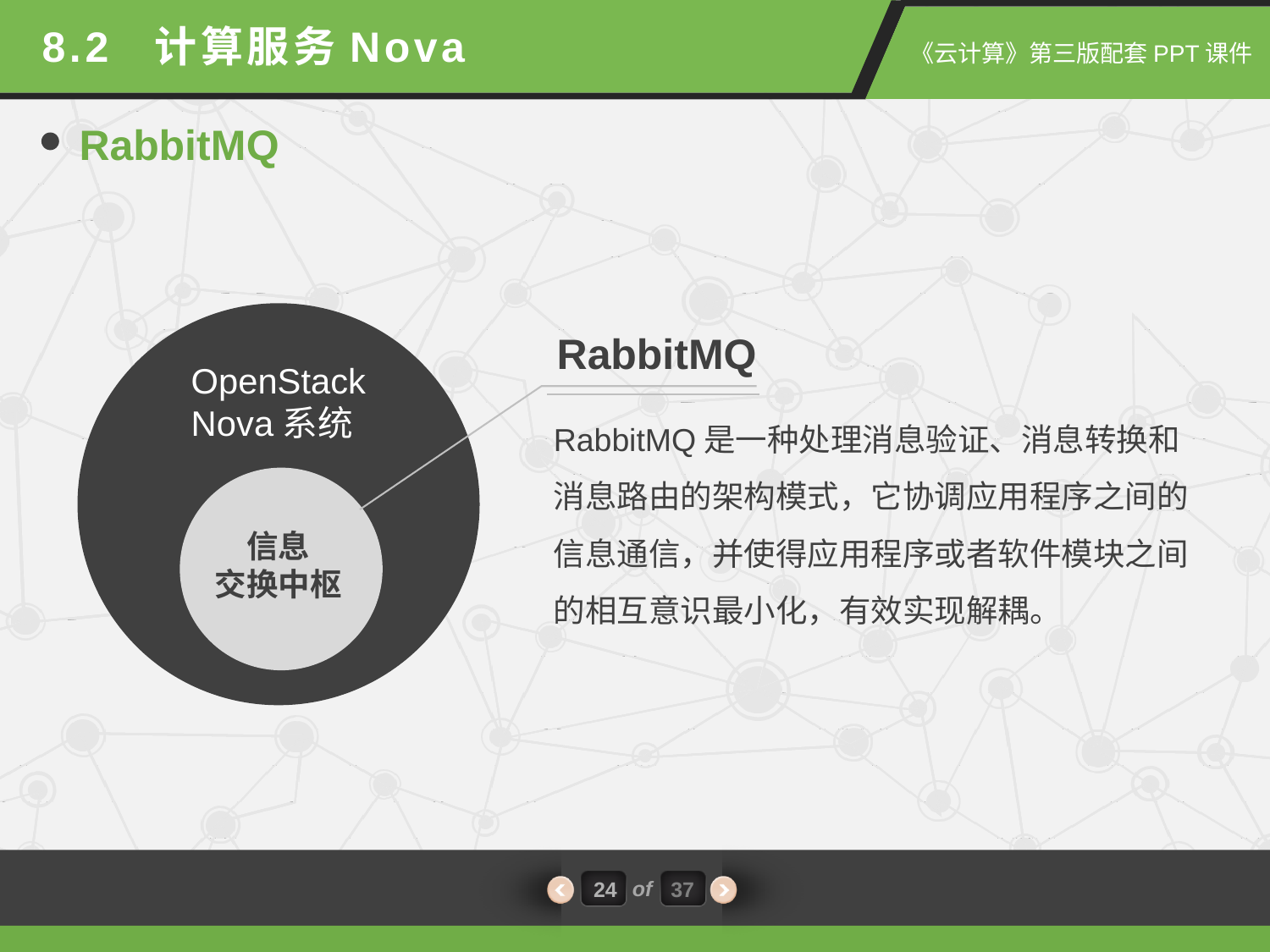

8.2  计算服务Nova
RabbitMQ

RabbitMQ
OpenStack
Nova系统

RabbitMQ是一种处理消息验证、消息转换和消息路由的架构模式，它协调应用程序之间的信息通信，并使得应用程序或者软件模块之间的相互意识最小化，有效实现解耦。

信息
交换中枢
24